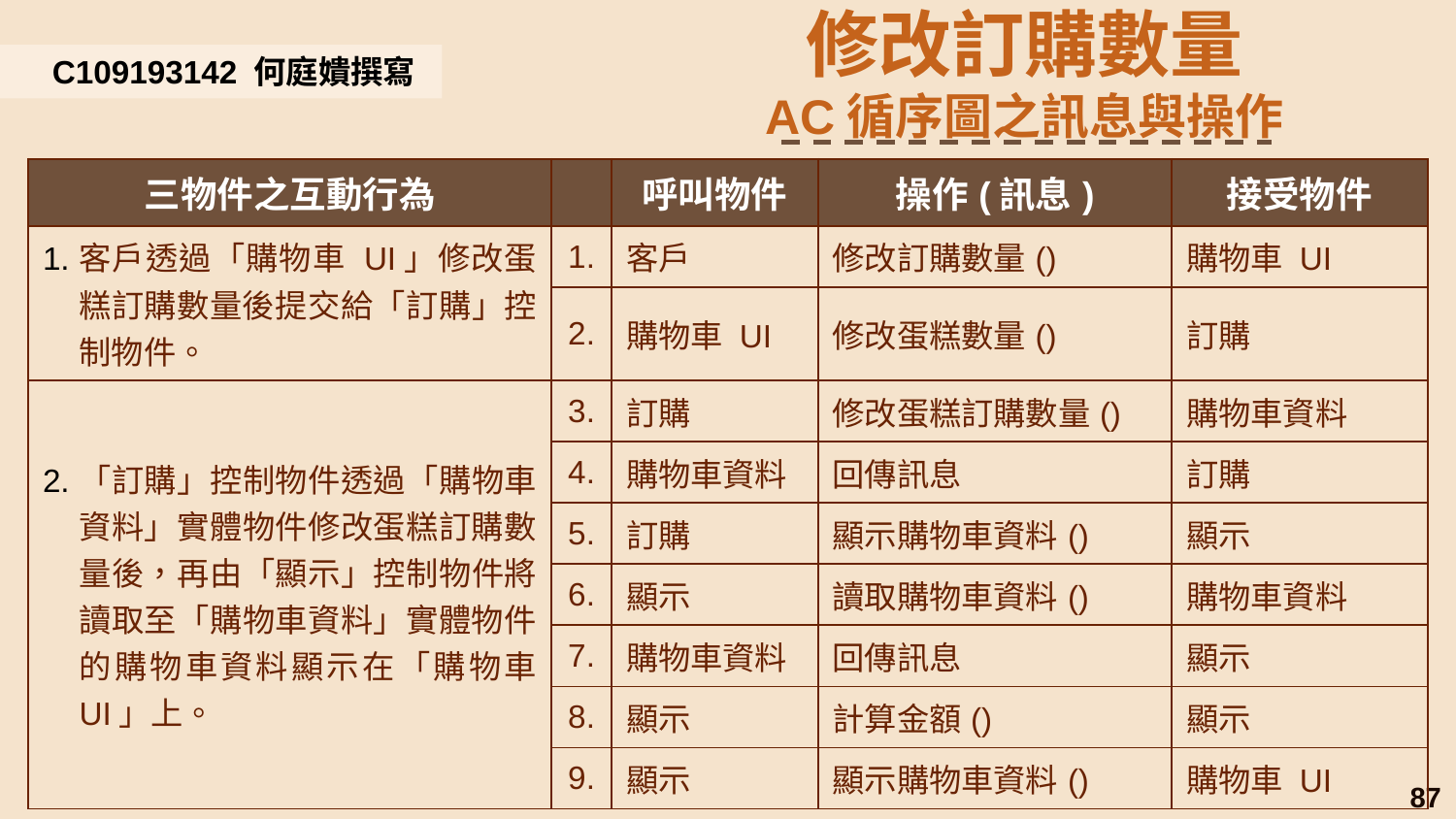

修改訂購數量
AC循序圖之訊息與操作

C109193142 何庭嬇撰寫
| 三物件之互動行為 |  | 呼叫物件 | 操作(訊息) | 接受物件 |
| --- | --- | --- | --- | --- |
| 客戶透過「購物車 UI」修改蛋糕訂購數量後提交給「訂購」控制物件。 | 1. | 客戶 | 修改訂購數量() | 購物車 UI |
|  | 2. | 購物車 UI | 修改蛋糕數量() | 訂購 |
| 「訂購」控制物件透過「購物車資料」實體物件修改蛋糕訂購數量後，再由「顯示」控制物件將讀取至「購物車資料」實體物件的購物車資料顯示在「購物車 UI」上。 | 3. | 訂購 | 修改蛋糕訂購數量() | 購物車資料 |
|  | 4. | 購物車資料 | 回傳訊息 | 訂購 |
|  | 5. | 訂購 | 顯示購物車資料() | 顯示 |
|  | 6. | 顯示 | 讀取購物車資料() | 購物車資料 |
|  | 7. | 購物車資料 | 回傳訊息 | 顯示 |
|  | 8. | 顯示 | 計算金額() | 顯示 |
|  | 9. | 顯示 | 顯示購物車資料() | 購物車 UI |
87